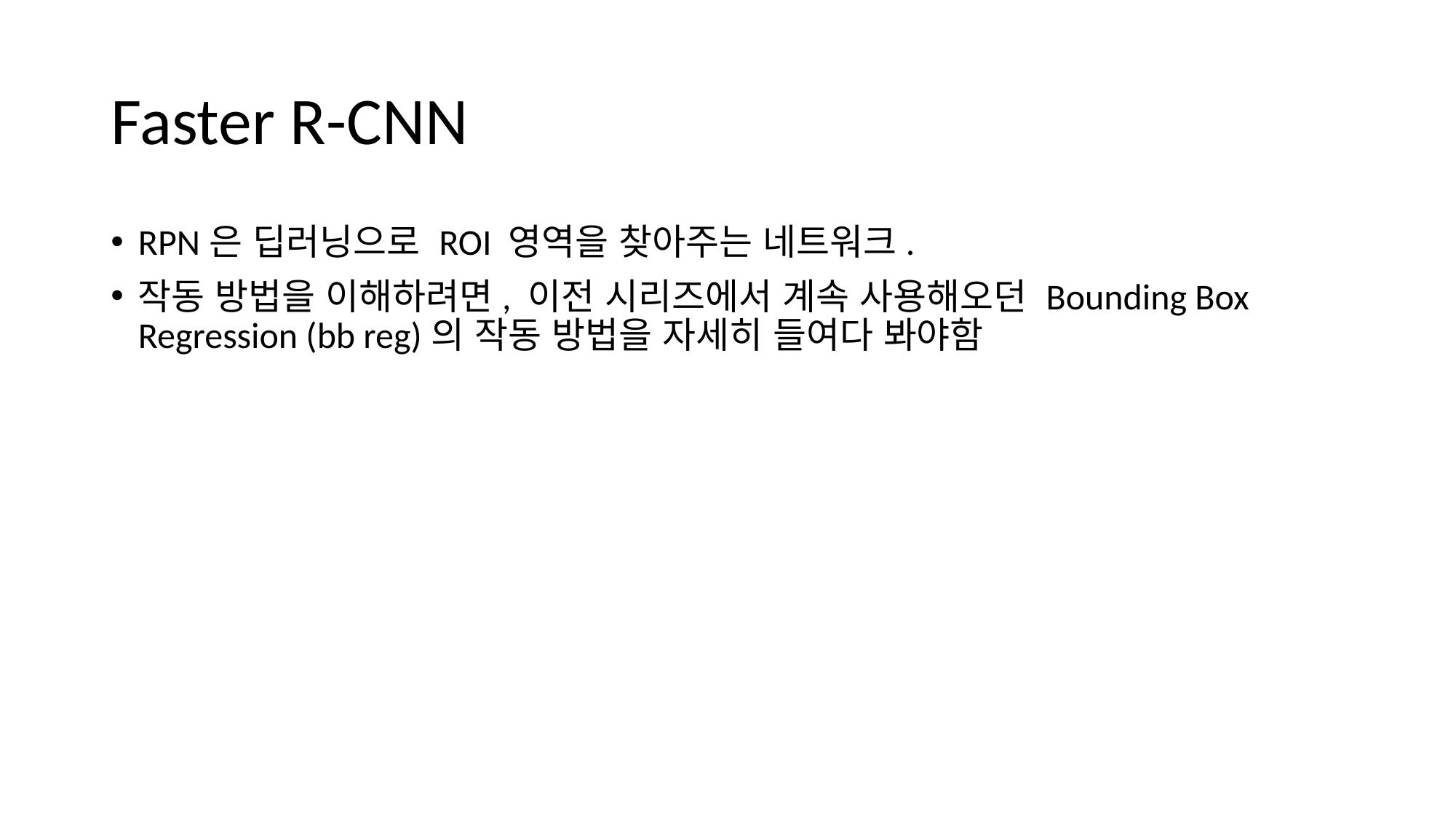

# Faster R-CNN
RPN은 딥러닝으로 ROI 영역을 찾아주는 네트워크.
작동 방법을 이해하려면, 이전 시리즈에서 계속 사용해오던 Bounding Box Regression (bb reg)의 작동 방법을 자세히 들여다 봐야함